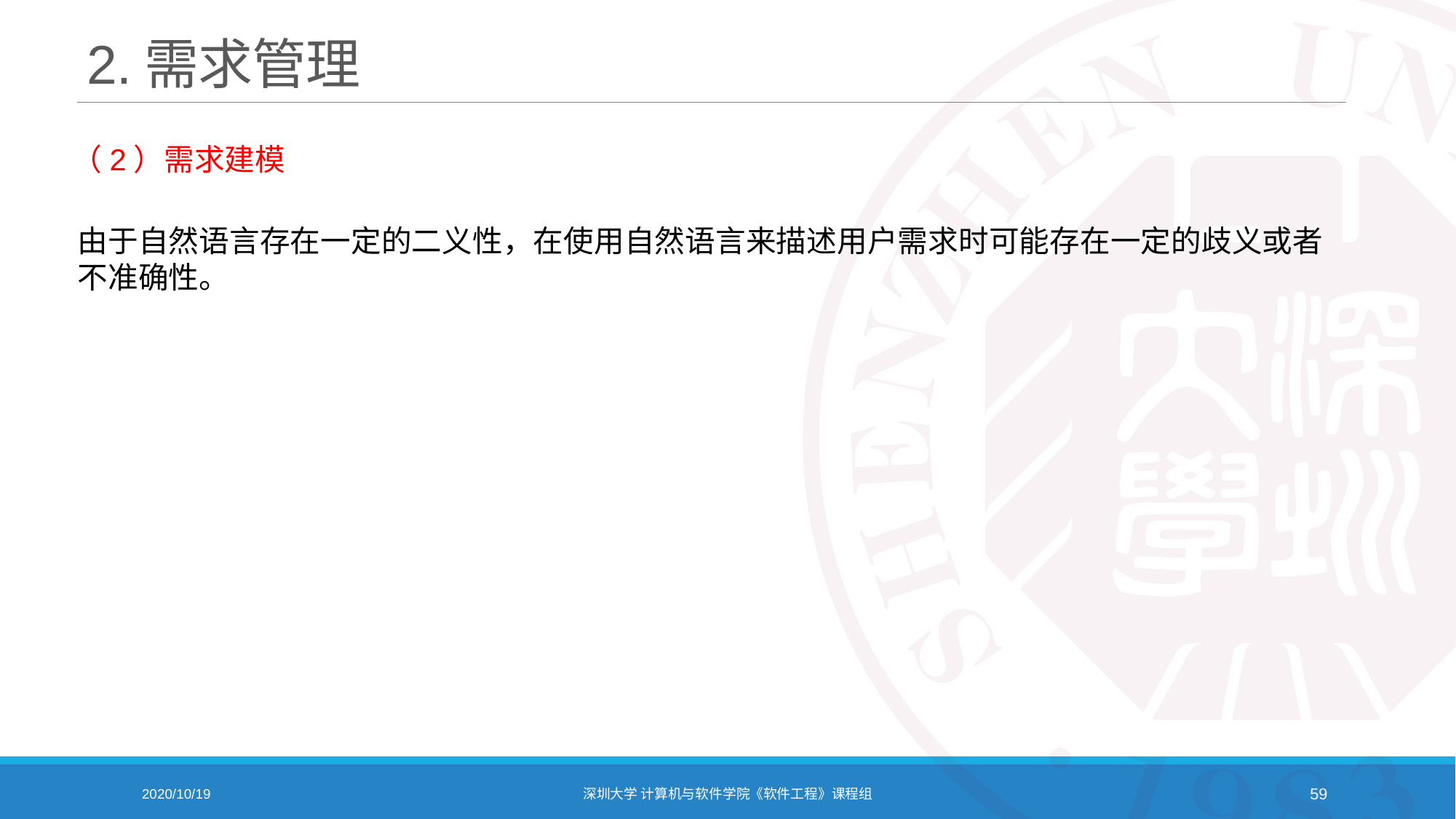

# 2.需求管理
（2）需求建模
由于自然语言存在一定的二义性，在使用自然语言来描述用户需求时可能存在一定的歧义或者不准确性。
2020/10/19
深圳大学 计算机与软件学院《软件工程》课程组
59